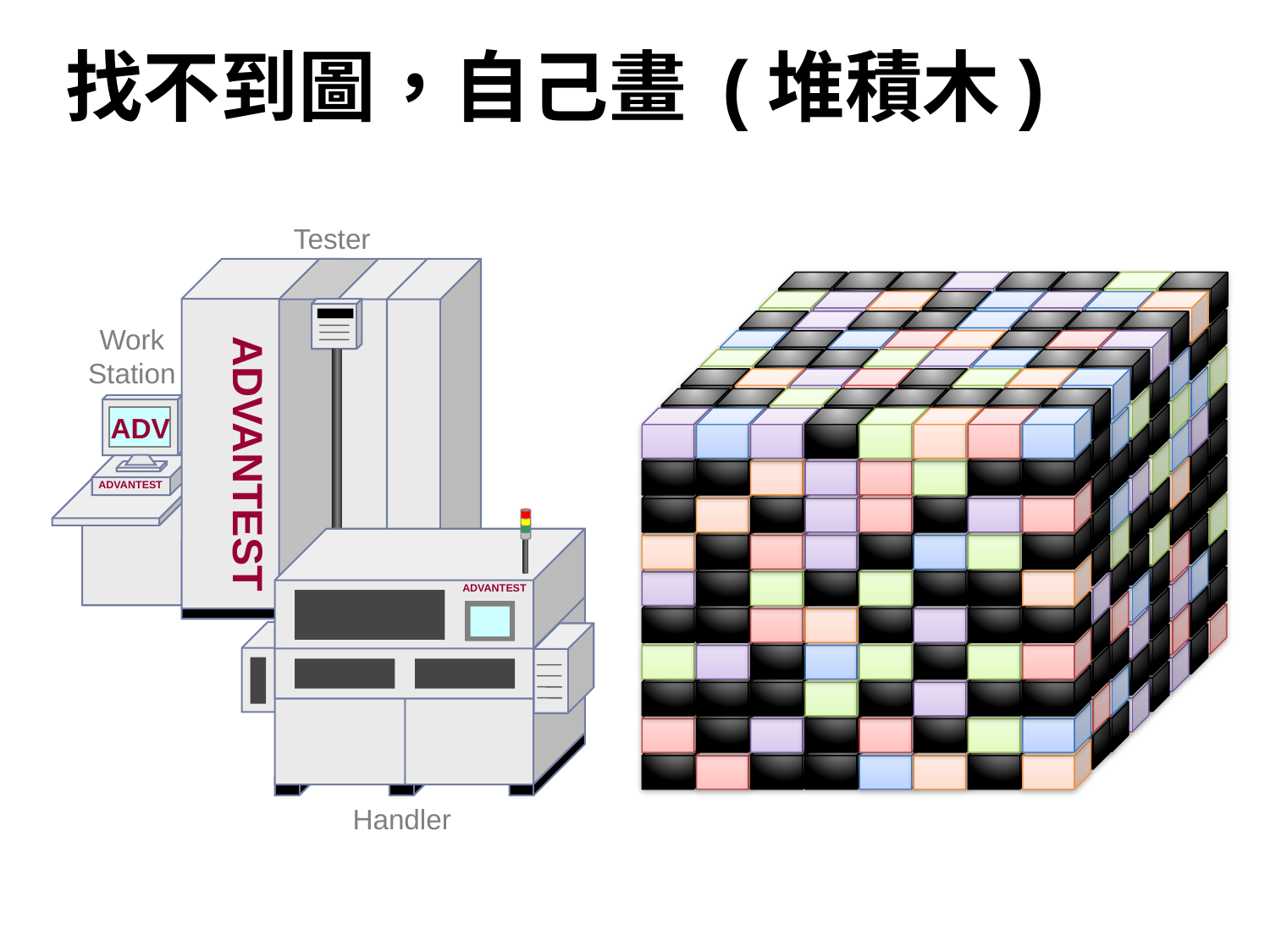

找不到圖，自己畫 (堆積木)
Tester

ADVANTEST

Work
Station

V

ADVANTEST

ADV

ADVANTEST

Handler